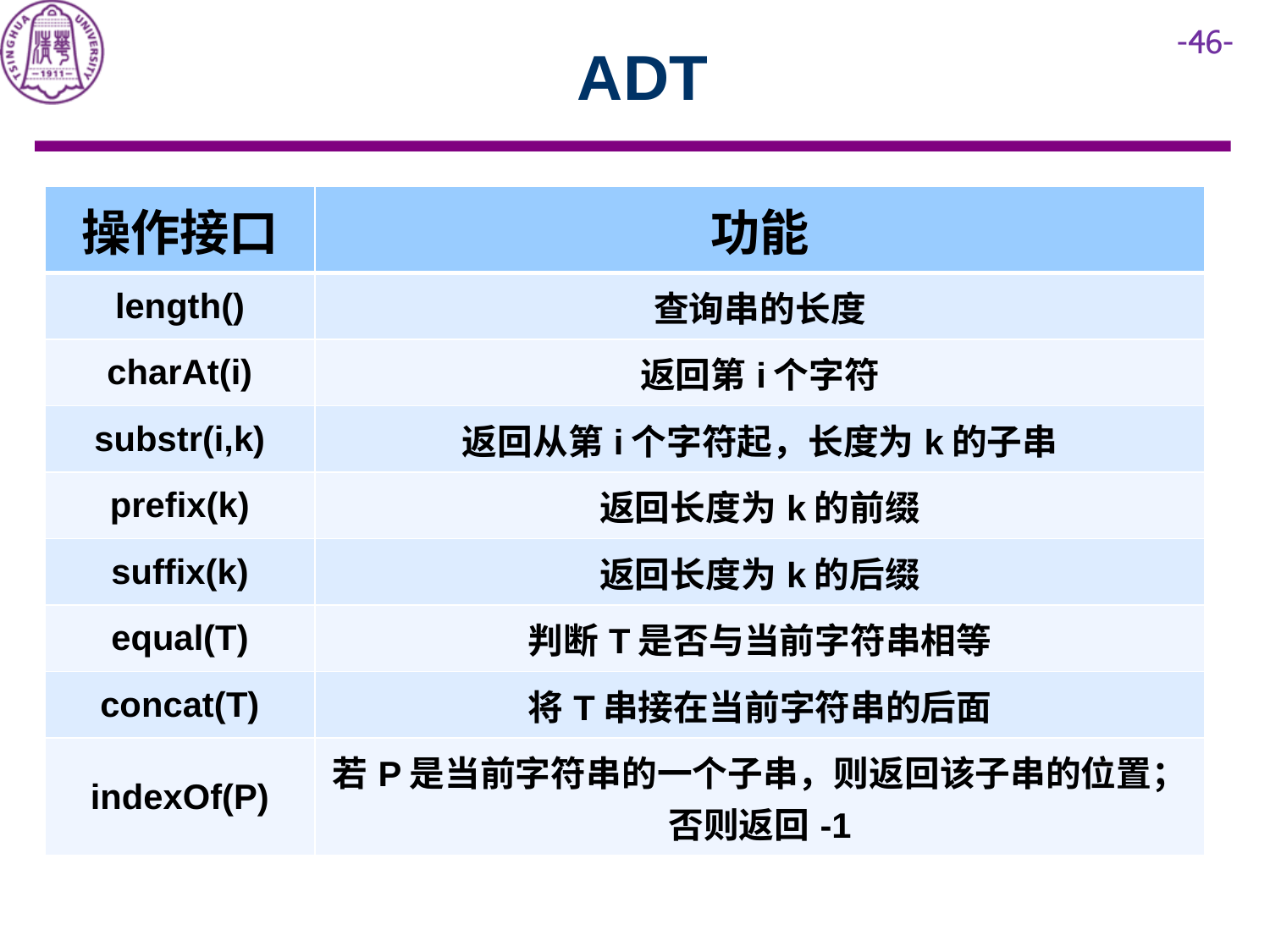

# ADT
| 操作接口 | 功能 |
| --- | --- |
| length() | 查询串的长度 |
| charAt(i) | 返回第i个字符 |
| substr(i,k) | 返回从第i个字符起，长度为k的子串 |
| prefix(k) | 返回长度为k的前缀 |
| suffix(k) | 返回长度为k的后缀 |
| equal(T) | 判断T是否与当前字符串相等 |
| concat(T) | 将T串接在当前字符串的后面 |
| indexOf(P) | 若P是当前字符串的一个子串，则返回该子串的位置；否则返回-1 |